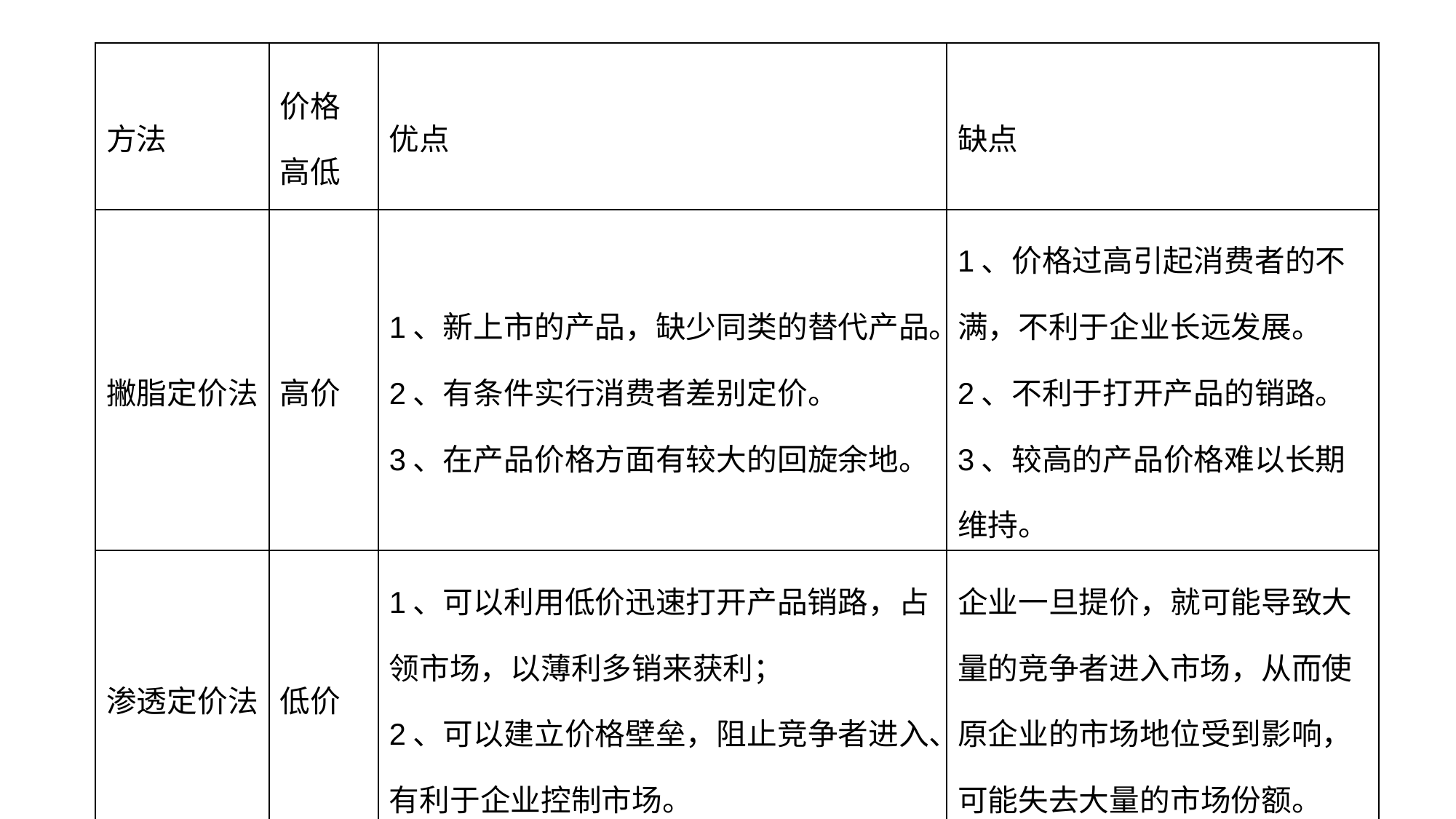

| 方法 | 价格高低 | 优点 | 缺点 |
| --- | --- | --- | --- |
| 撇脂定价法 | 高价 | 1、新上市的产品，缺少同类的替代产品。 2、有条件实行消费者差别定价。 3、在产品价格方面有较大的回旋余地。 | 1、价格过高引起消费者的不满，不利于企业长远发展。 2、不利于打开产品的销路。 3、较高的产品价格难以长期维持。 |
| 渗透定价法 | 低价 | 1、可以利用低价迅速打开产品销路，占领市场，以薄利多销来获利； 2、可以建立价格壁垒，阻止竞争者进入、有利于企业控制市场。 | 企业一旦提价，就可能导致大量的竞争者进入市场，从而使原企业的市场地位受到影响，可能失去大量的市场份额。 |